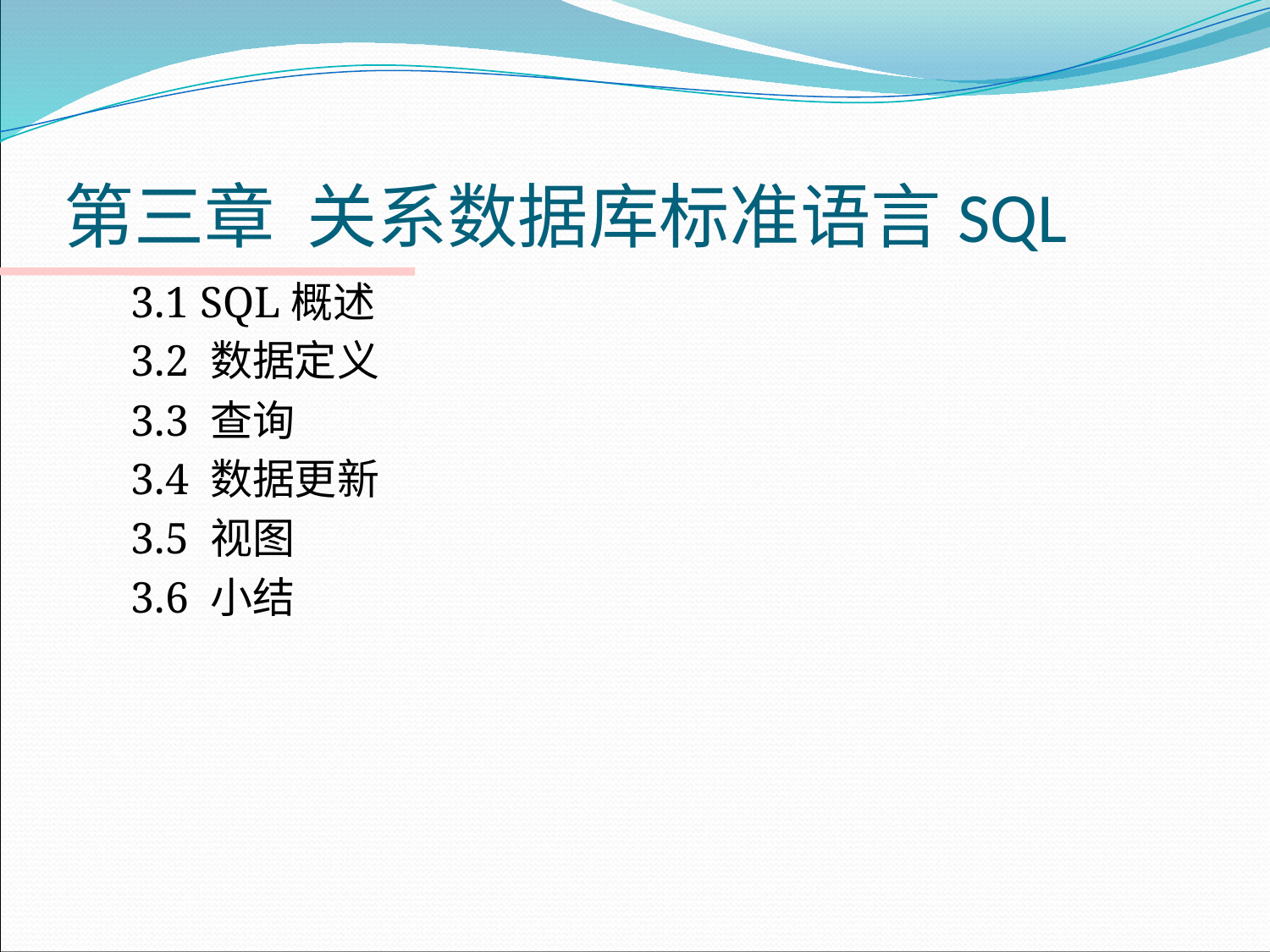

# 第三章  关系数据库标准语言SQL
3.1 SQL概述
3.2 数据定义
3.3 查询
3.4 数据更新
3.5 视图
3.6 小结

403